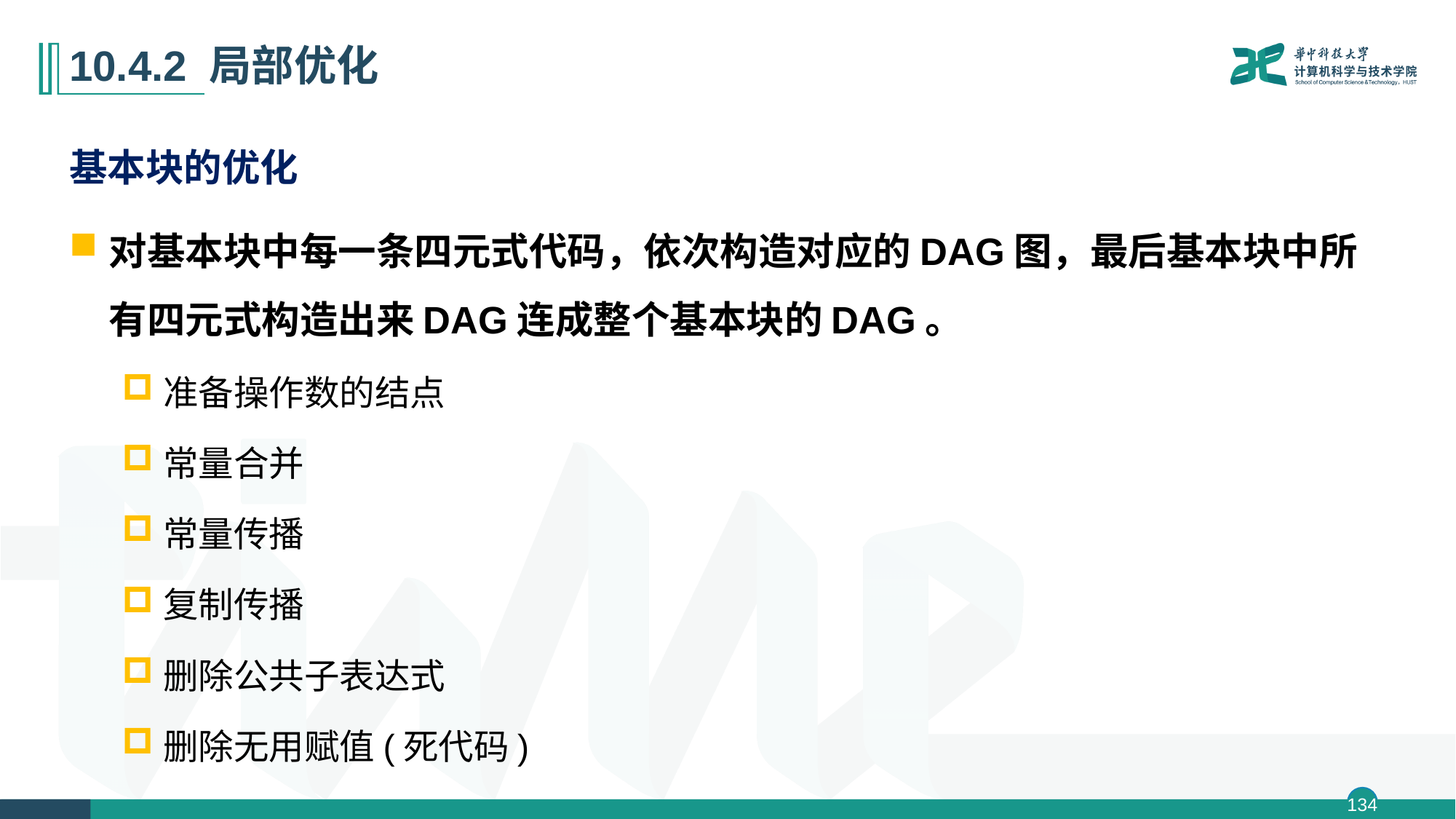

# 10.4.2 局部优化
基本块的优化
对基本块中每一条四元式代码，依次构造对应的DAG图，最后基本块中所有四元式构造出来DAG连成整个基本块的DAG。
准备操作数的结点
常量合并
常量传播
复制传播
删除公共子表达式
删除无用赋值(死代码)